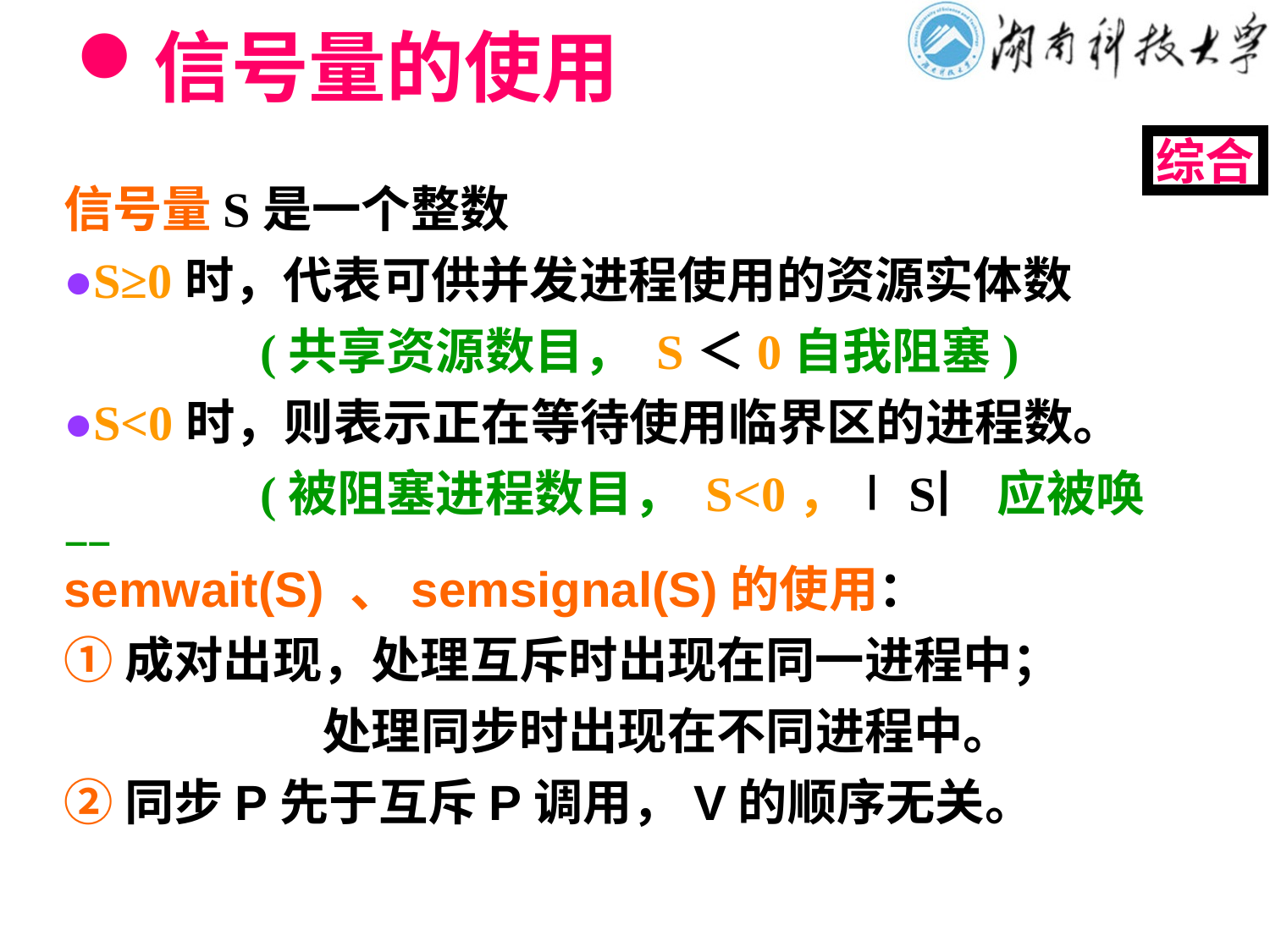

# 信号量的使用
综合
信号量S是一个整数
●S≥0时，代表可供并发进程使用的资源实体数
                (共享资源数目， S＜0自我阻塞)
●S<0时，则表示正在等待使用临界区的进程数。
                (被阻塞进程数目， S<0，∣S∣应被唤醒)
semwait(S) 、semsignal(S)的使用：
①成对出现，处理互斥时出现在同一进程中；
                      处理同步时出现在不同进程中。
②同步P先于互斥P调用，V的顺序无关。